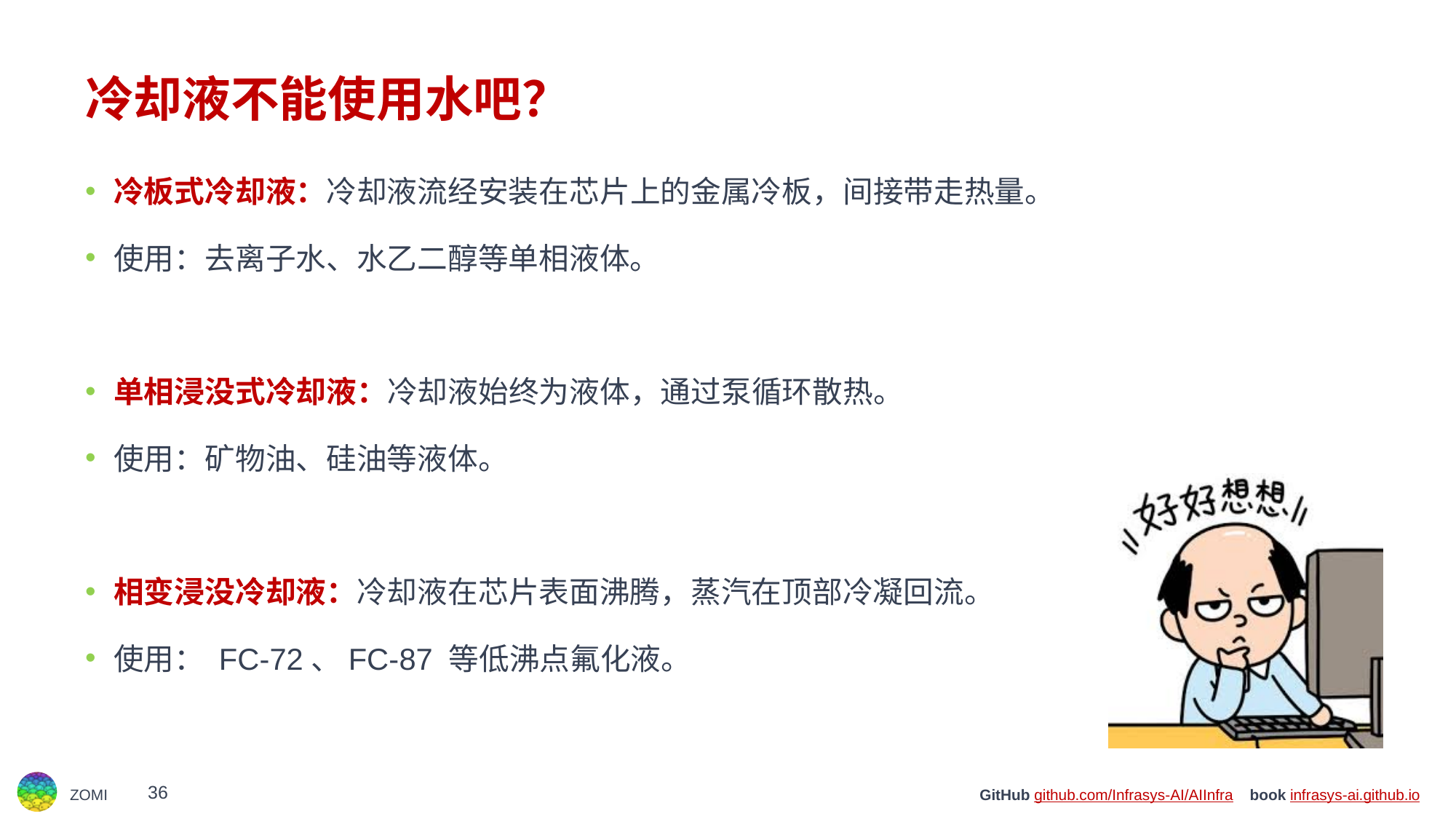

# 冷却液不能使用水吧？
冷板式冷却液：冷却液流经安装在芯片上的金属冷板，间接带走热量。
使用：去离子水、水乙二醇等单相液体。

单相浸没式冷却液：冷却液始终为液体，通过泵循环散热。
使用：矿物油、硅油等液体。

相变浸没冷却液：冷却液在芯片表面沸腾，蒸汽在顶部冷凝回流。
使用： FC-72、FC-87 等低沸点氟化液。